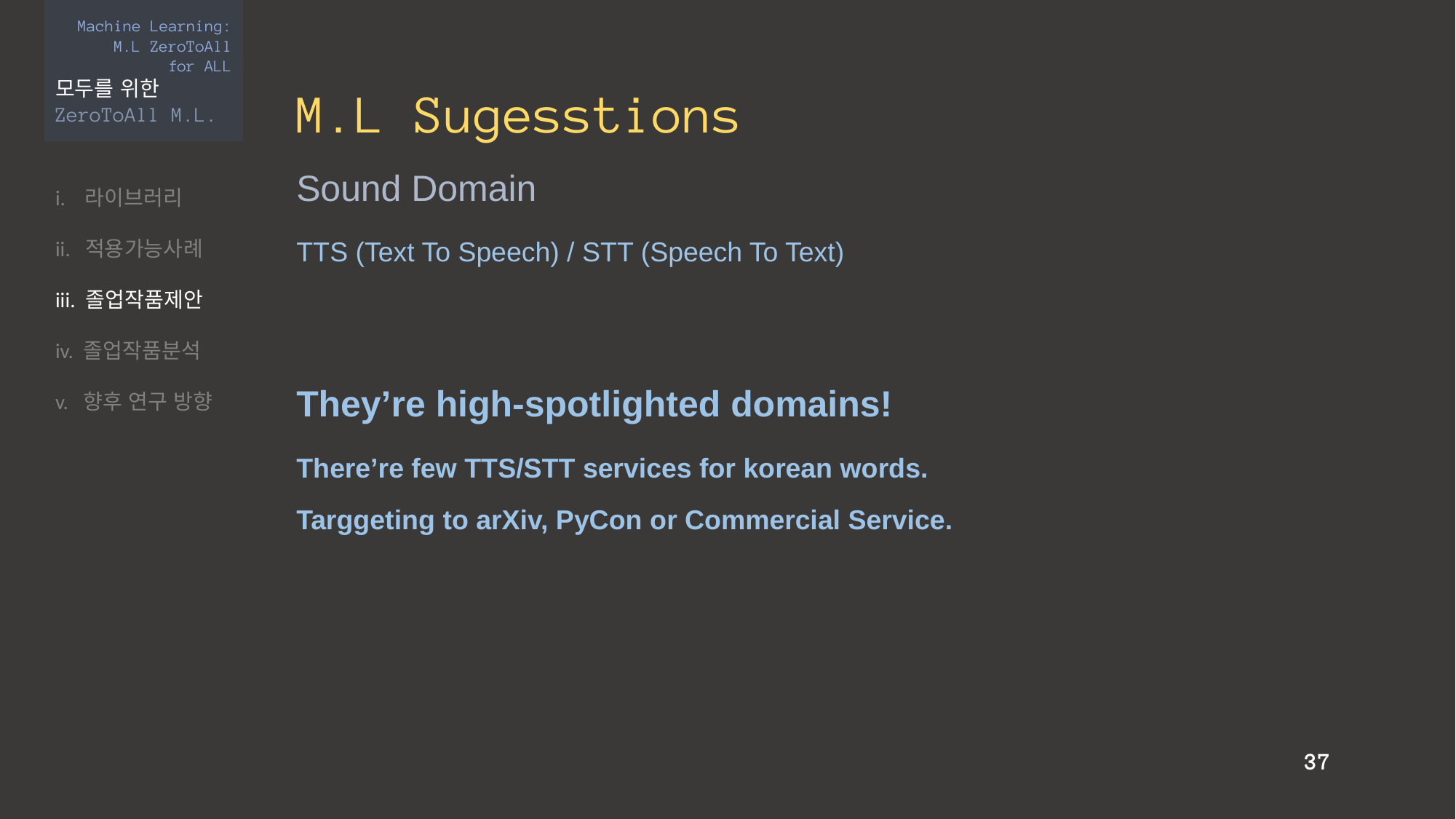

Machine Learning:
M.L ZeroToAll
for ALL
모두를 위한
ZeroToAll M.L.
M.L Sugesstions
i.   라이브러리

ii.  적용가능사례

iii. 졸업작품제안

iv. 졸업작품분석

v.  향후 연구 방향
Sound Domain
TTS (Text To Speech) / STT (Speech To Text)
They’re high-spotlighted domains!
There’re few TTS/STT services for korean words.
Targgeting to arXiv, PyCon or Commercial Service.
37